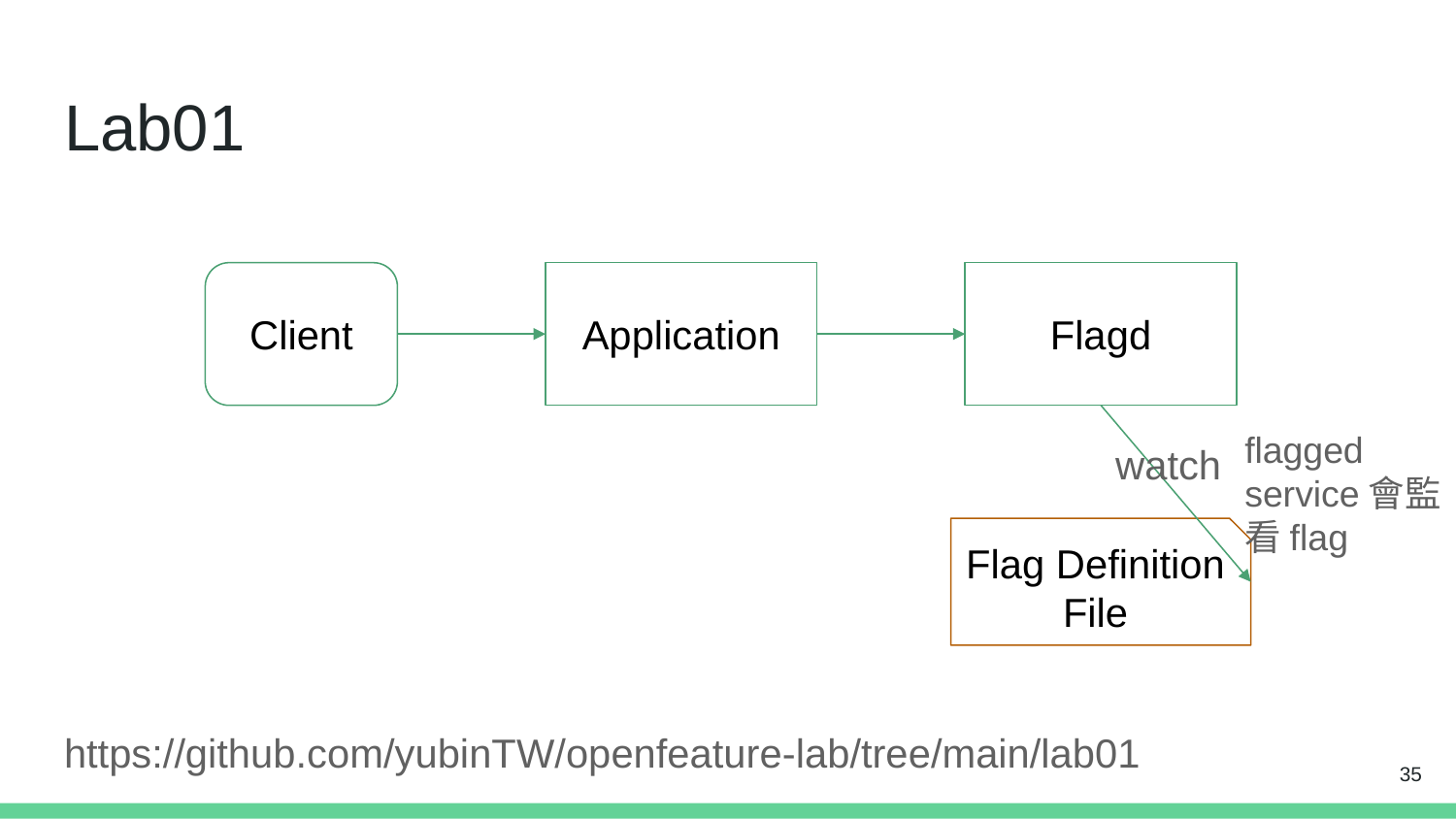

# Lab01
Client
Application
Flagd
flagged service會監看flag
watch
Flag Definition
File
https://github.com/yubinTW/openfeature-lab/tree/main/lab01
35